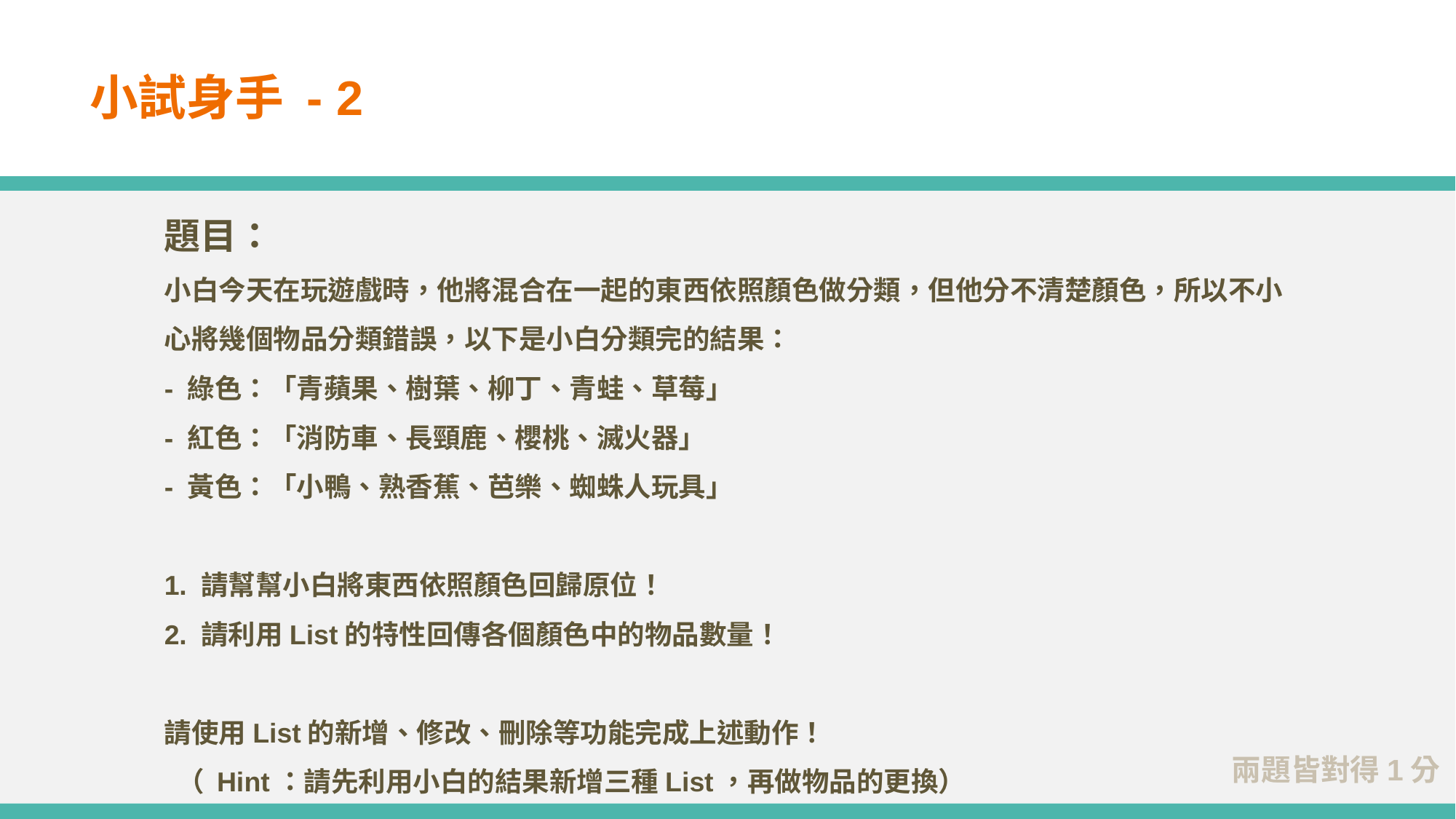

# 小試身手 - 2

題目：
小白今天在玩遊戲時，他將混合在一起的東西依照顏色做分類，但他分不清楚顏色，所以不小心將幾個物品分類錯誤，以下是小白分類完的結果：
- 綠色：「青蘋果、樹葉、柳丁、青蛙、草莓」
- 紅色：「消防車、長頸鹿、櫻桃、滅火器」
- 黃色：「小鴨、熟香蕉、芭樂、蜘蛛人玩具」

1. 請幫幫小白將東西依照顏色回歸原位！
2. 請利用List的特性回傳各個顏色中的物品數量！

請使用List的新增、修改、刪除等功能完成上述動作！
 （ Hint：請先利用小白的結果新增三種List，再做物品的更換）
兩題皆對得1分